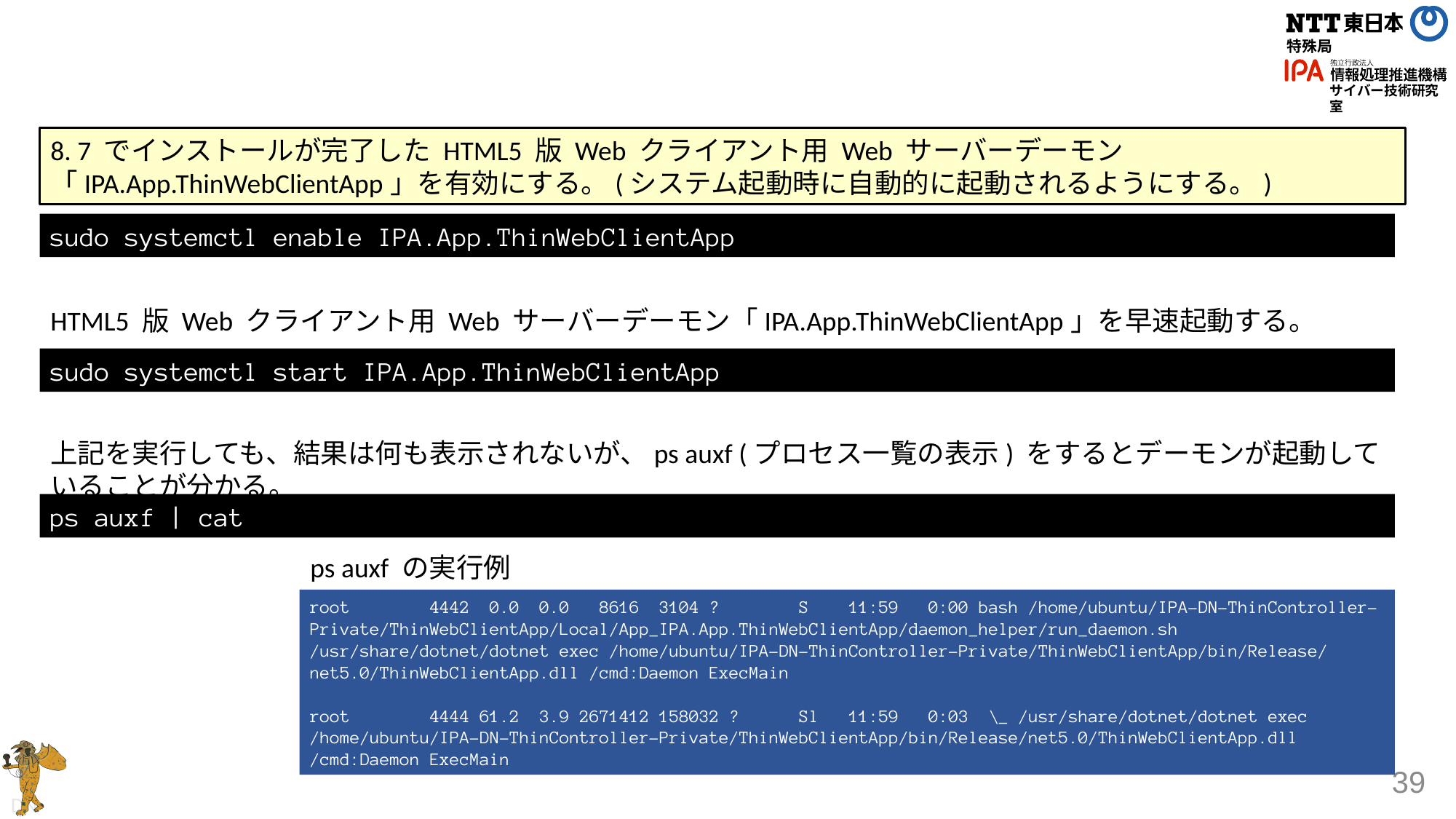

#
8. 7 でインストールが完了した HTML5 版 Web クライアント用 Web サーバーデーモン「IPA.App.ThinWebClientApp」を有効にする。(システム起動時に自動的に起動されるようにする。)
sudo systemctl enable IPA.App.ThinWebClientApp
HTML5 版 Web クライアント用 Web サーバーデーモン「IPA.App.ThinWebClientApp」を早速起動する。
sudo systemctl start IPA.App.ThinWebClientApp
上記を実行しても、結果は何も表示されないが、ps auxf (プロセス一覧の表示) をするとデーモンが起動していることが分かる。
ps auxf | cat
ps auxf の実行例
root        4442  0.0  0.0   8616  3104 ?        S    11:59   0:00 bash /home/ubuntu/IPA-DN-ThinController-Private/ThinWebClientApp/Local/App_IPA.App.ThinWebClientApp/daemon_helper/run_daemon.sh /usr/share/dotnet/dotnet exec /home/ubuntu/IPA-DN-ThinController-Private/ThinWebClientApp/bin/Release/net5.0/ThinWebClientApp.dll /cmd:Daemon ExecMain

root        4444 61.2  3.9 2671412 158032 ?      Sl   11:59   0:03  \_ /usr/share/dotnet/dotnet exec /home/ubuntu/IPA-DN-ThinController-Private/ThinWebClientApp/bin/Release/net5.0/ThinWebClientApp.dll /cmd:Daemon ExecMain
39